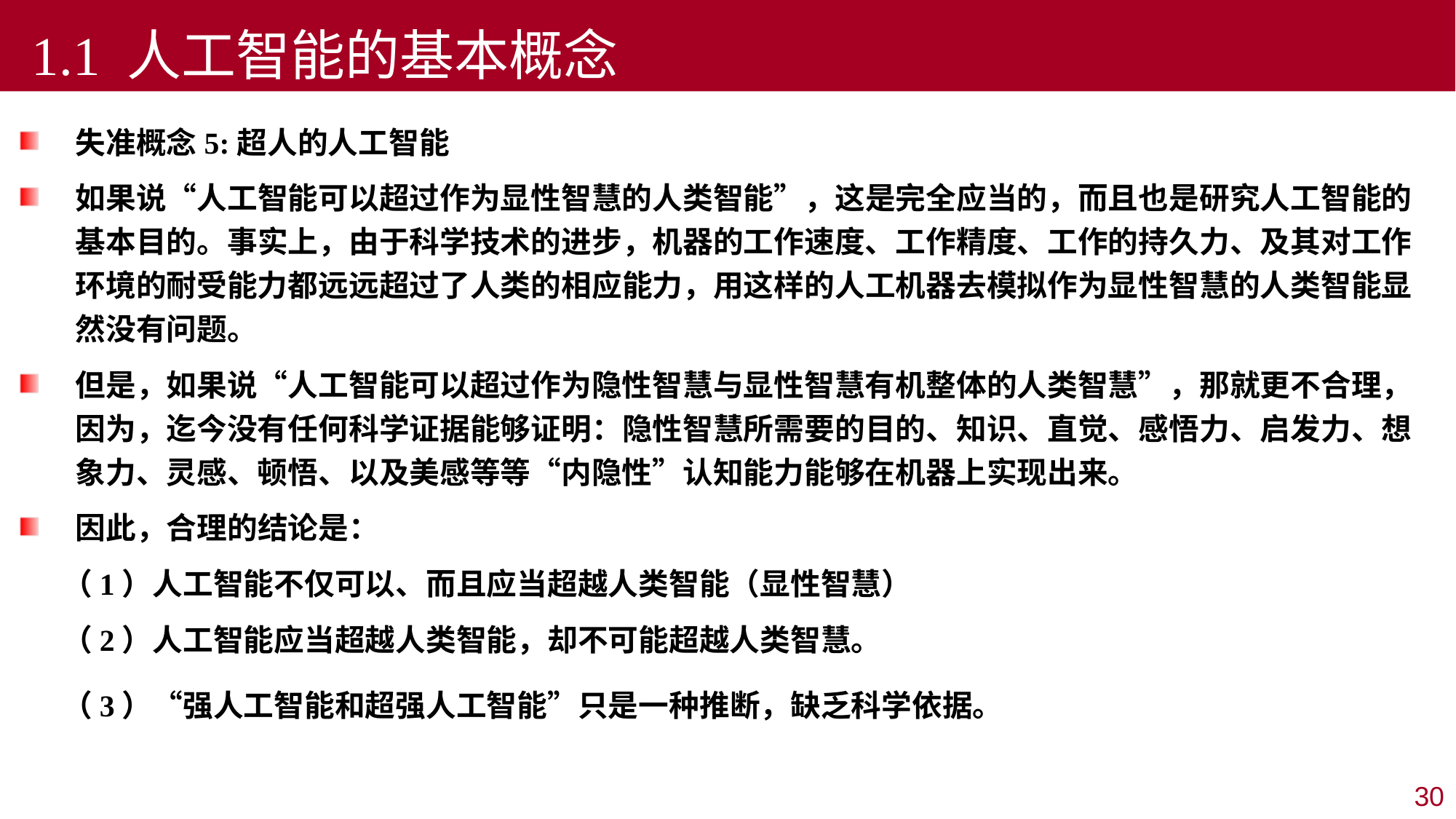

1.1 人工智能的基本概念

失准概念5:超人的人工智能
如果说“人工智能可以超过作为显性智慧的人类智能”，这是完全应当的，而且也是研究人工智能的基本目的。事实上，由于科学技术的进步，机器的工作速度、工作精度、工作的持久力、及其对工作环境的耐受能力都远远超过了人类的相应能力，用这样的人工机器去模拟作为显性智慧的人类智能显然没有问题。
但是，如果说“人工智能可以超过作为隐性智慧与显性智慧有机整体的人类智慧”，那就更不合理，因为，迄今没有任何科学证据能够证明：隐性智慧所需要的目的、知识、直觉、感悟力、启发力、想象力、灵感、顿悟、以及美感等等“内隐性”认知能力能够在机器上实现出来。
因此，合理的结论是：
（1）人工智能不仅可以、而且应当超越人类智能（显性智慧）
（2）人工智能应当超越人类智能，却不可能超越人类智慧。
（3）“强人工智能和超强人工智能”只是一种推断，缺乏科学依据。
30